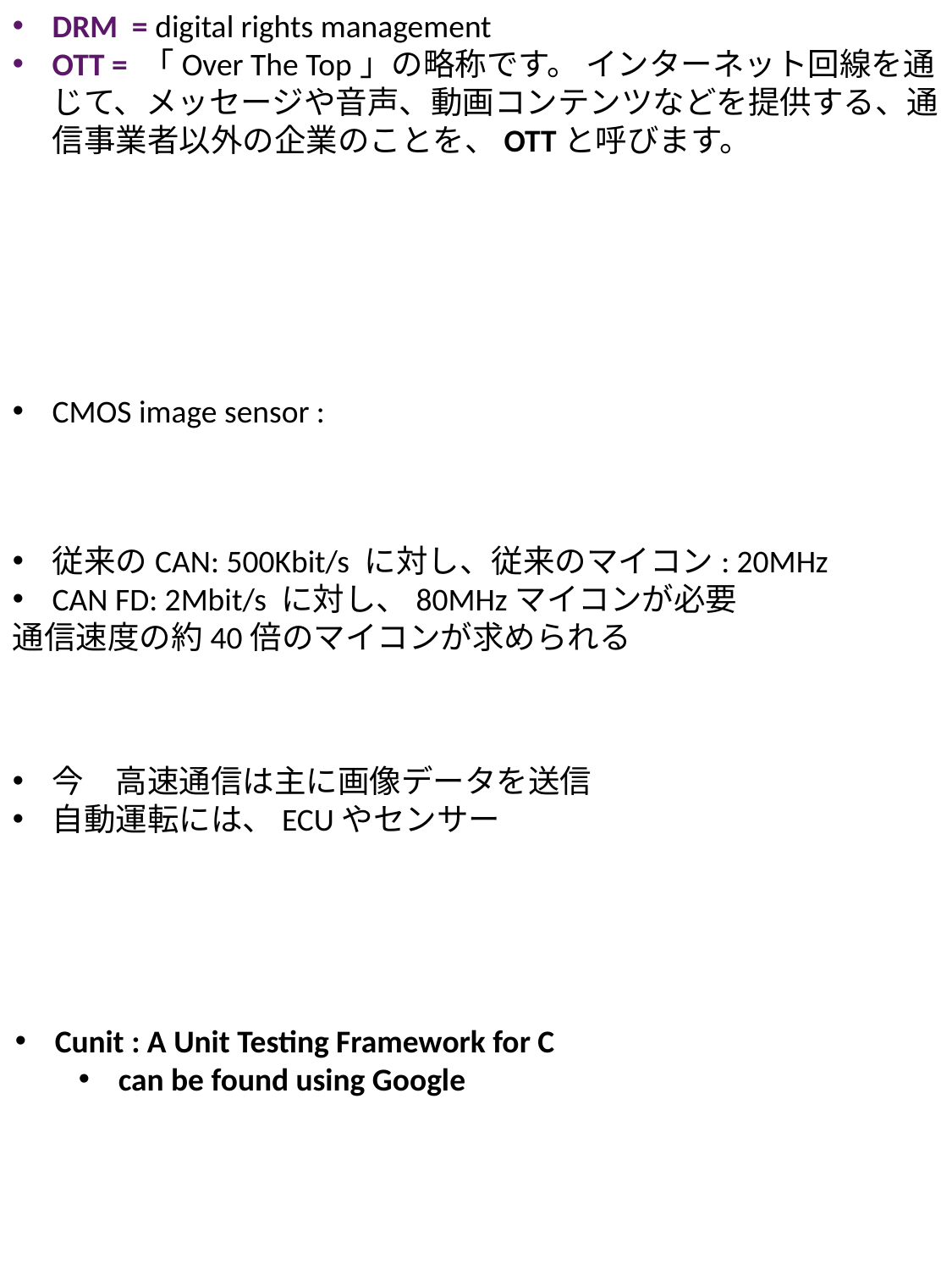

DRM  = digital rights management
OTT = 「Over The Top」の略称です。 インターネット回線を通じて、メッセージや音声、動画コンテンツなどを提供する、通信事業者以外の企業のことを、OTTと呼びます。
CMOS image sensor :
従来のCAN: 500Kbit/s に対し、従来のマイコン: 20MHz
CAN FD: 2Mbit/s に対し、80MHzマイコンが必要
通信速度の約40倍のマイコンが求められる
今　高速通信は主に画像データを送信
自動運転には、ECUやセンサー
Cunit : A Unit Testing Framework for C
can be found using Google